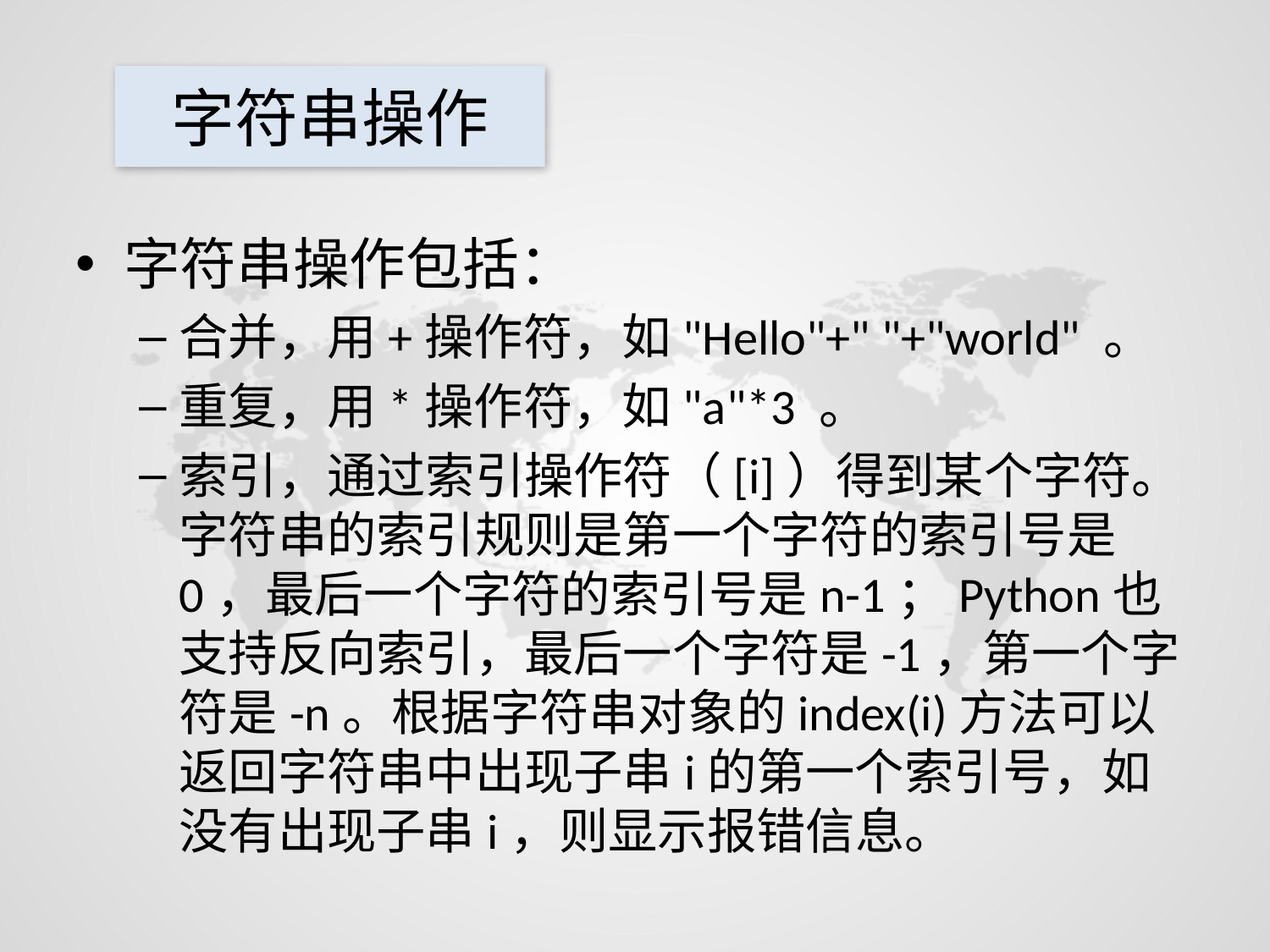

# 字符串操作
字符串操作包括：
合并，用+操作符，如"Hello"+" "+"world" 。
重复，用*操作符，如"a"*3 。
索引，通过索引操作符（[i]）得到某个字符。字符串的索引规则是第一个字符的索引号是0，最后一个字符的索引号是n-1；Python也支持反向索引，最后一个字符是-1，第一个字符是-n。根据字符串对象的index(i)方法可以返回字符串中出现子串i的第一个索引号，如没有出现子串i，则显示报错信息。